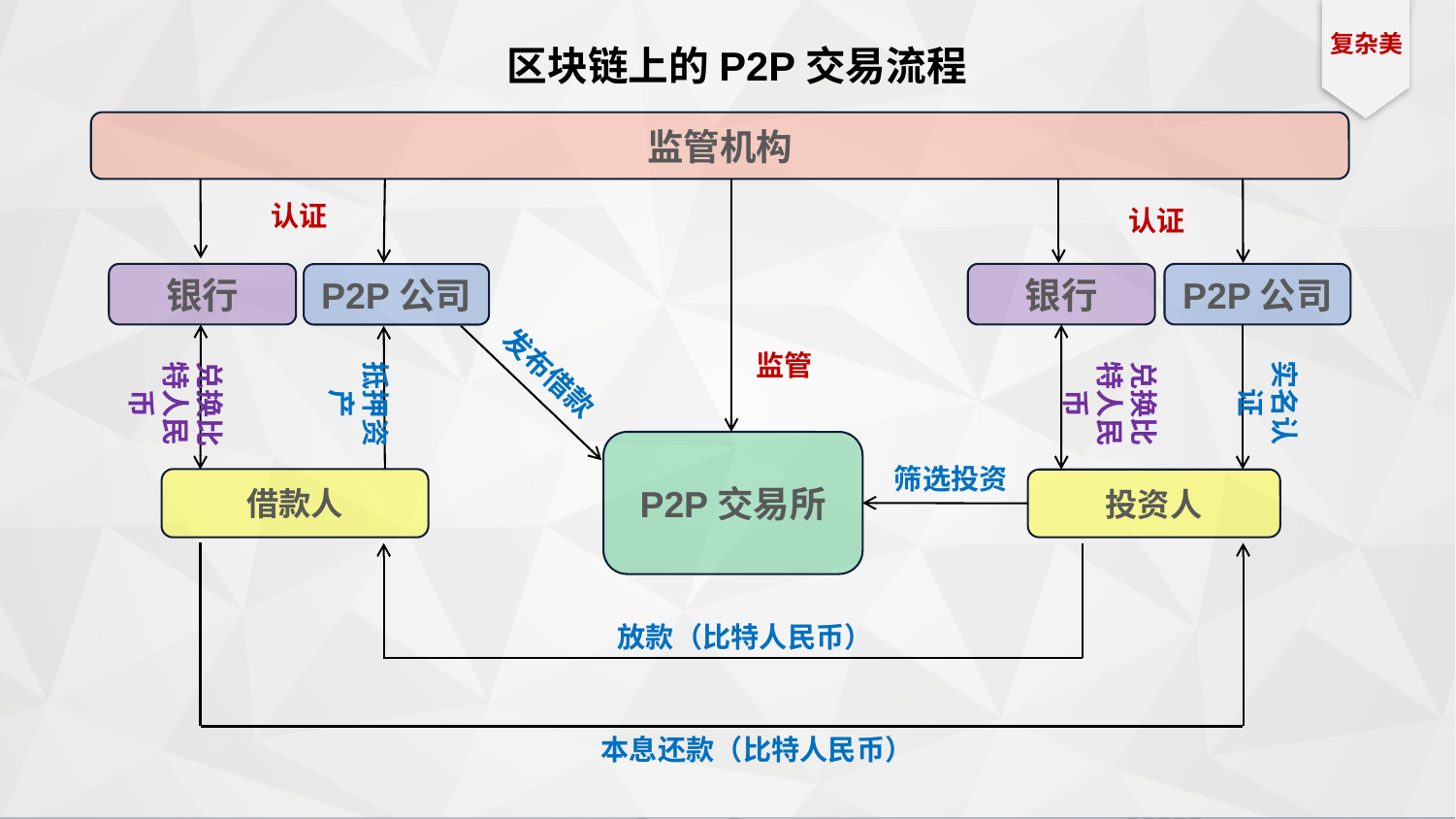

复杂美
区块链上的P2P交易流程
监管机构
认证
认证
银行
银行
P2P公司
P2P公司
实名认证
兑换比特人民币
抵押资产
兑换比特人民币
监管
发布借款
P2P交易所
筛选投资
借款人
投资人
放款（比特人民币）
本息还款（比特人民币）